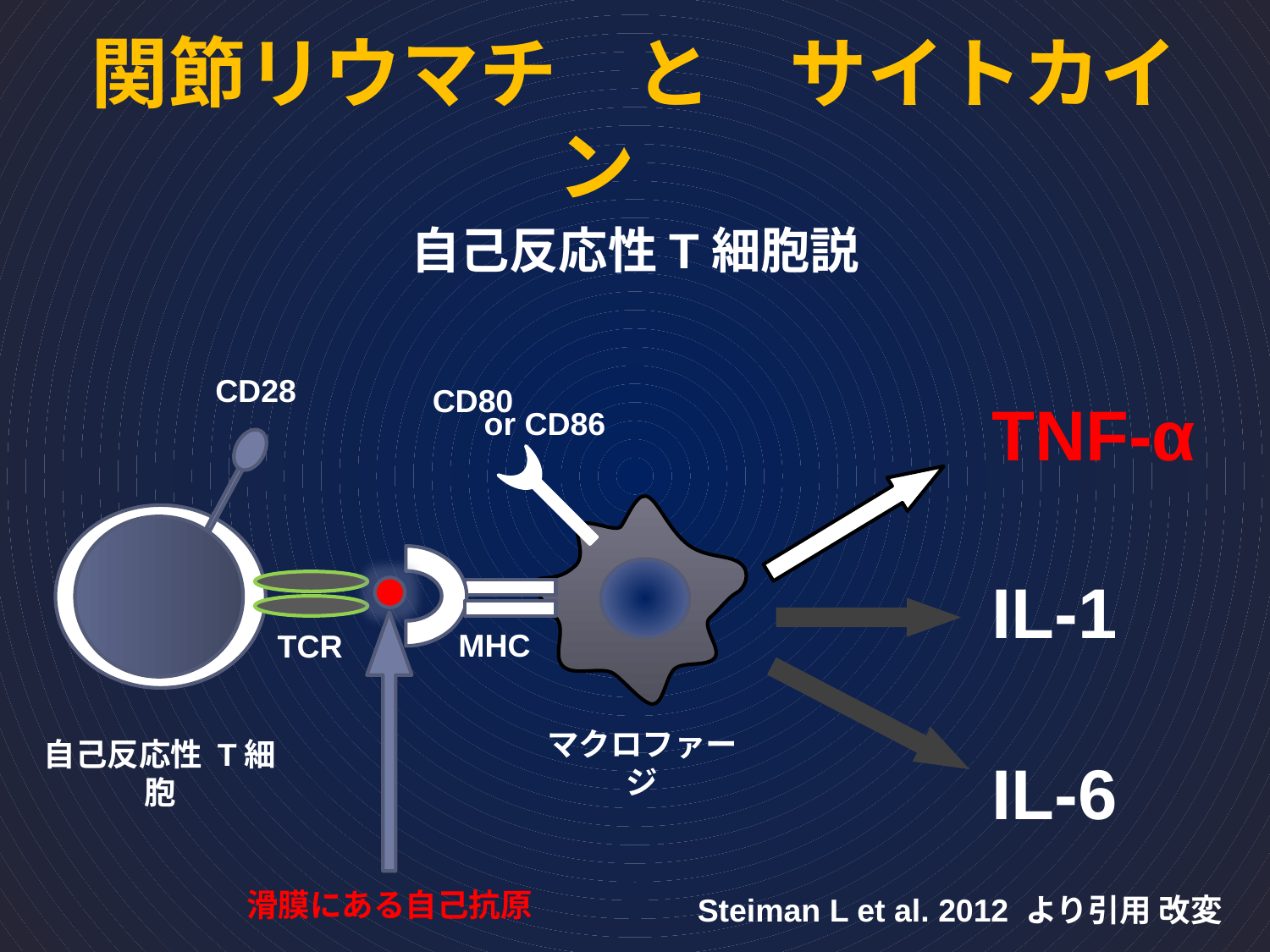

# 関節リウマチ　と　サイトカイン
自己反応性T細胞説
CD28
  CD80
TNF-α
  or CD86

IL-1

MHC
TCR

マクロファージ
自己反応性 T細胞
IL-6
滑膜にある自己抗原
Steiman L et al. 2012 より引用 改変